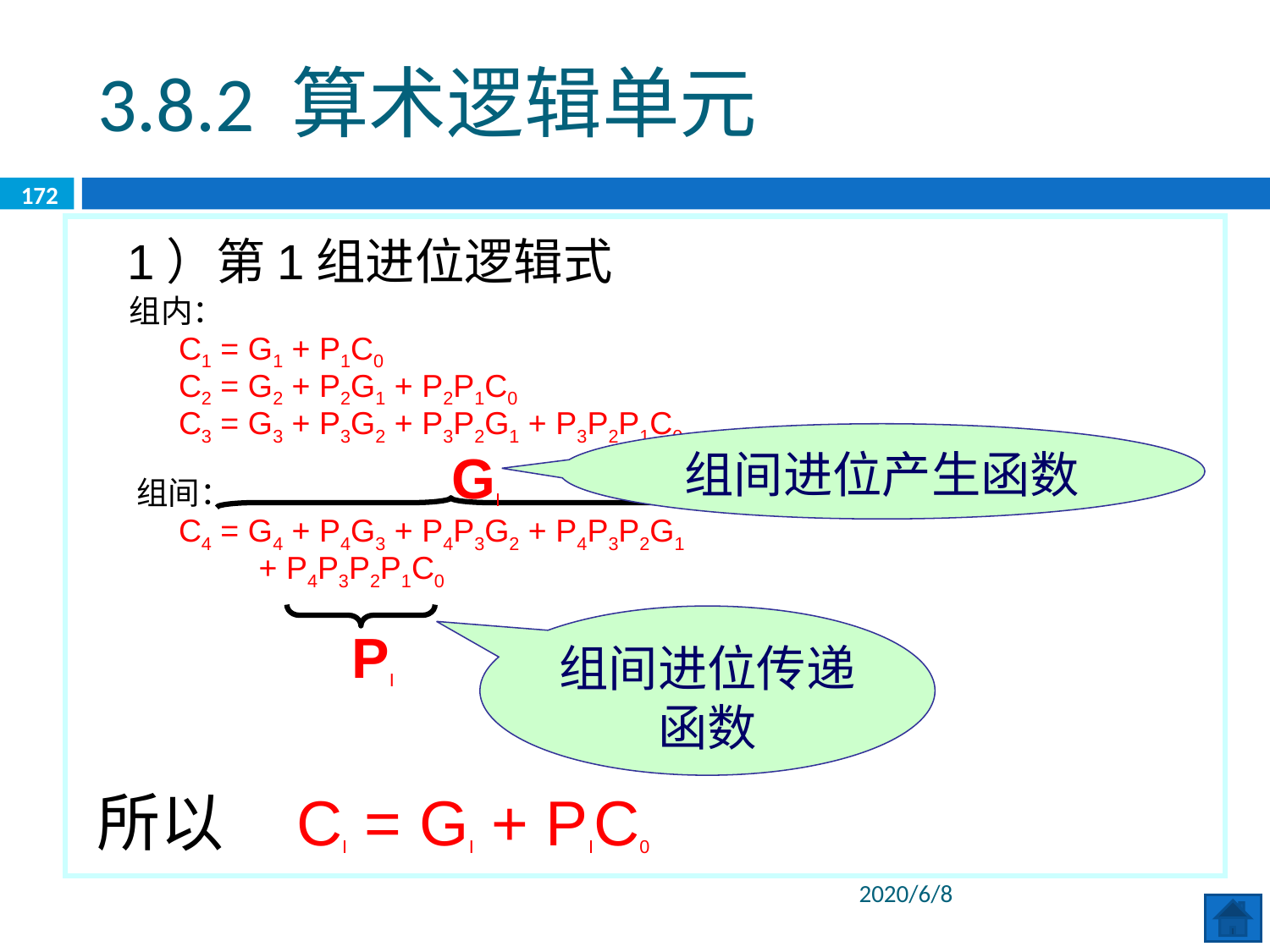

3.8.2 算术逻辑单元
172

 1）第1组进位逻辑式
  组内：
        C1 = G1 + P1C0
        C2 = G2 + P2G1 + P2P1C0
        C3 = G3 + P3G2 + P3P2G1 + P3P2P1C0

   组间：
        C4 = G4 + P4G3 + P4P3G2 + P4P3P2G1
                 + P4P3P2P1C0

组间进位产生函数
GI

组间进位传递函数
PI
所以    CI = GI + PIC0
2020/6/8